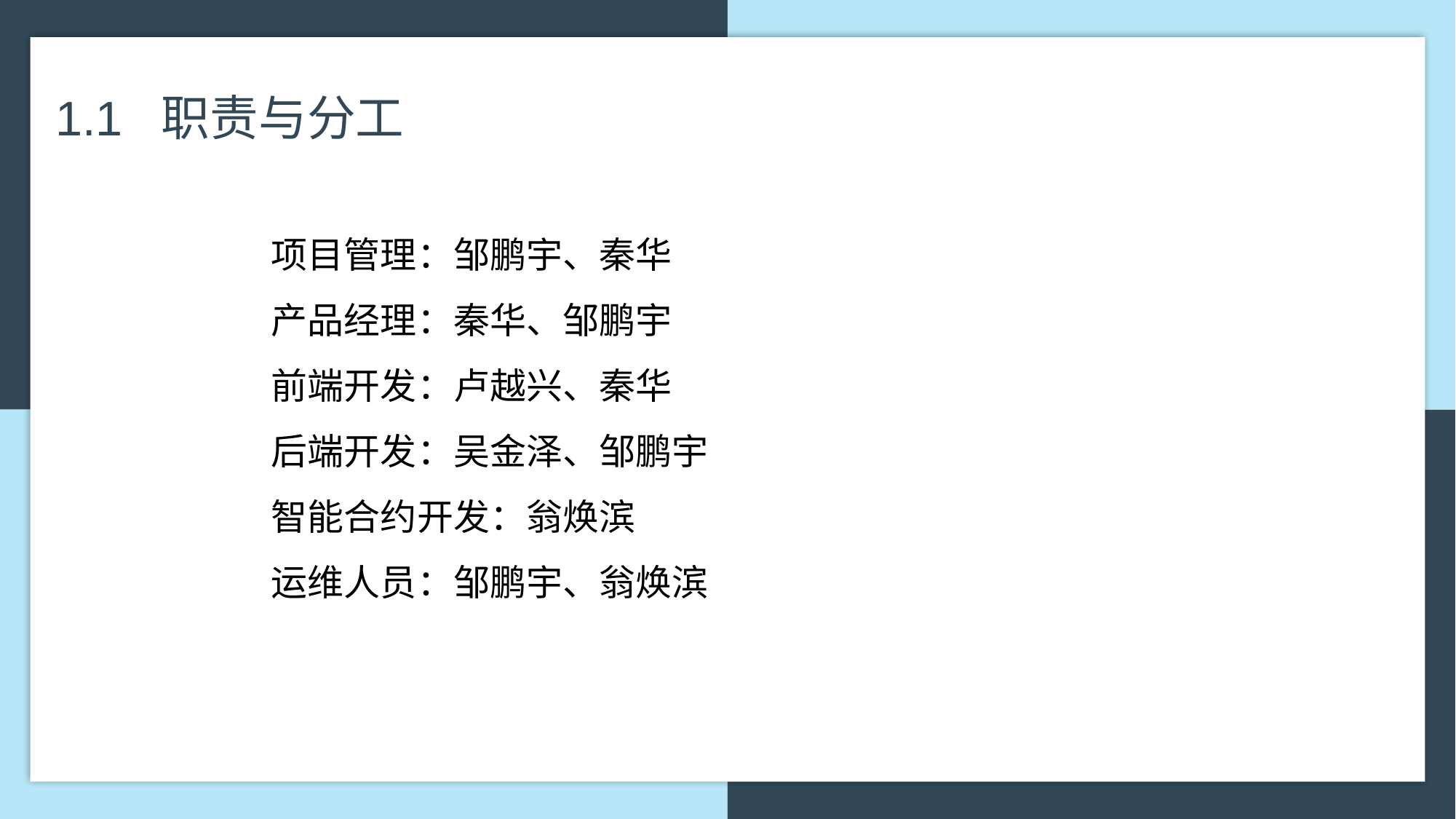

1.1  职责与分工
项目管理：邹鹏宇、秦华
产品经理：秦华、邹鹏宇
前端开发：卢越兴、秦华
后端开发：吴金泽、邹鹏宇
智能合约开发：翁焕滨
运维人员：邹鹏宇、翁焕滨